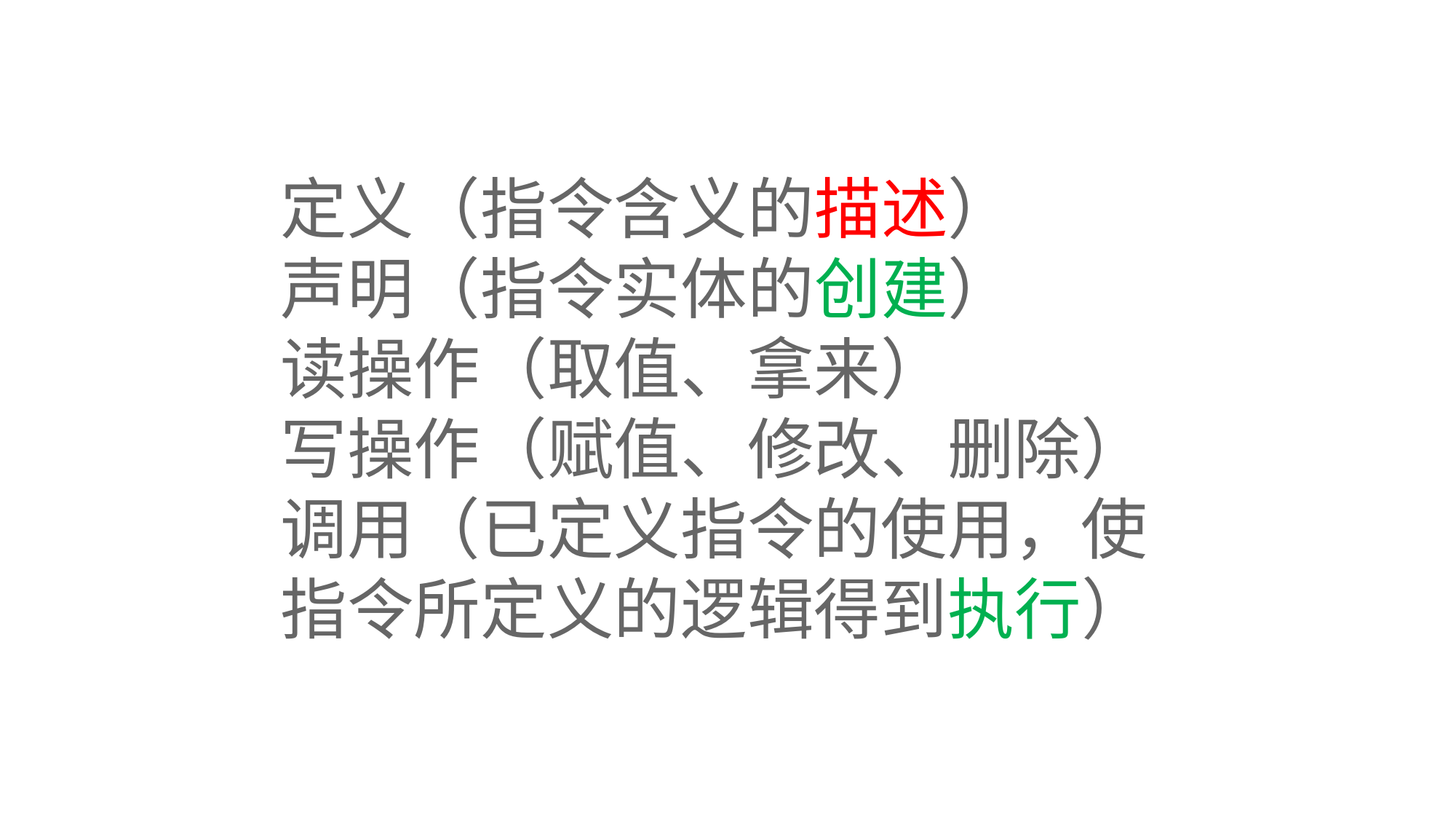

定义（指令含义的描述）
声明（指令实体的创建）
读操作（取值、拿来）
写操作（赋值、修改、删除）
调用（已定义指令的使用，使指令所定义的逻辑得到执行）